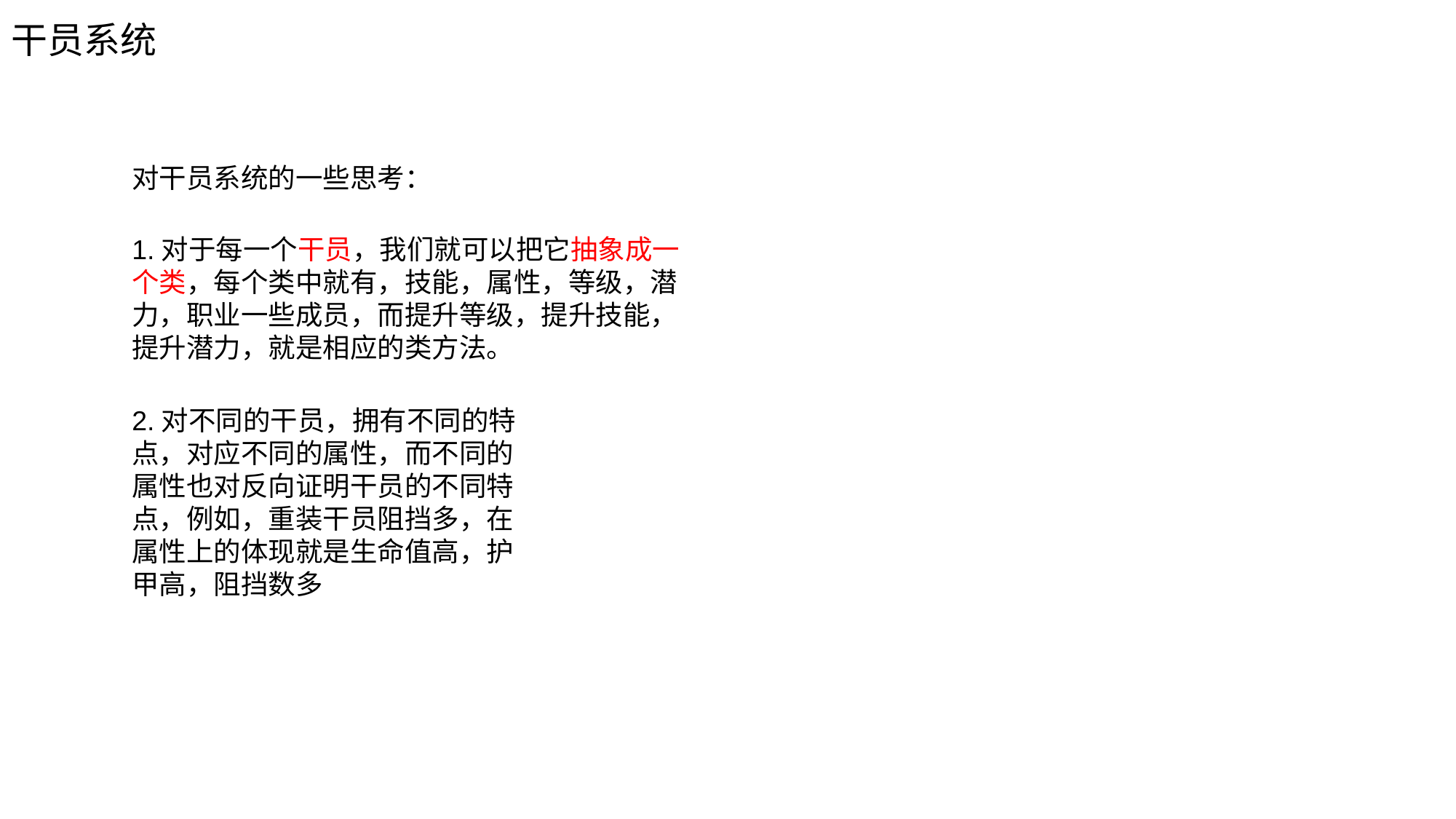

干员系统
对干员系统的一些思考：
1.对于每一个干员，我们就可以把它抽象成一个类，每个类中就有，技能，属性，等级，潜力，职业一些成员，而提升等级，提升技能，提升潜力，就是相应的类方法。
2.对不同的干员，拥有不同的特点，对应不同的属性，而不同的属性也对反向证明干员的不同特点，例如，重装干员阻挡多，在属性上的体现就是生命值高，护甲高，阻挡数多